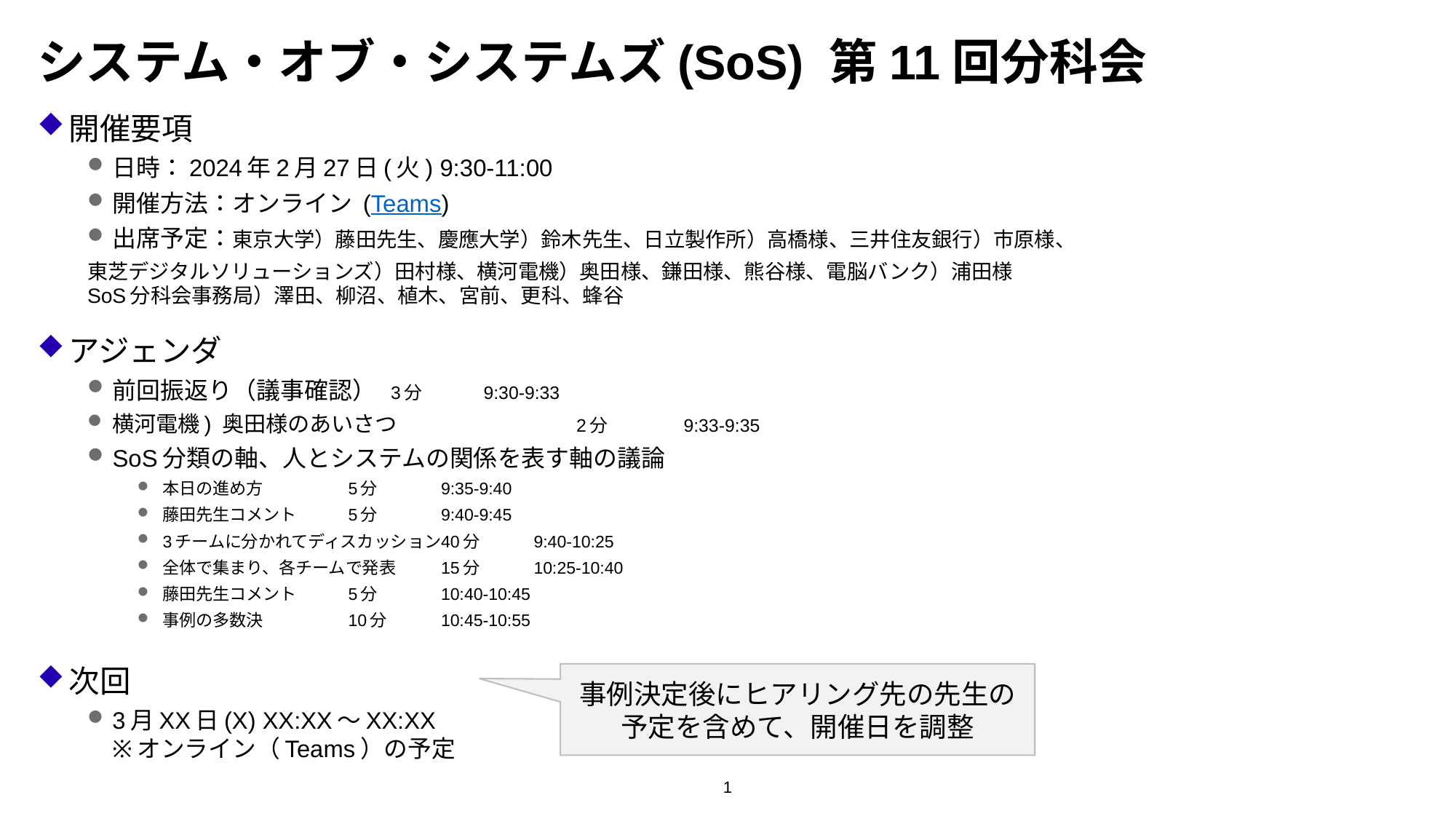

# システム・オブ・システムズ(SoS) 第11回分科会
開催要項
日時：2024年2月27日(火) 9:30-11:00
開催方法：オンライン (Teams)
出席予定：東京大学）藤田先生、慶應大学）鈴木先生、日立製作所）高橋様、三井住友銀行）市原様、
		東芝デジタルソリューションズ）田村様、横河電機）奥田様、鎌田様、熊谷様、電脳バンク）浦田様
		SoS分科会事務局）澤田、柳沼、植木、宮前、更科、蜂谷

アジェンダ
前回振返り（議事確認）						3分	9:30-9:33
横河電機) 奥田様のあいさつ					  	2分　　　　9:33-9:35
SoS分類の軸、人とシステムの関係を表す軸の議論
本日の進め方							5分	9:35-9:40
藤田先生コメント							5分	9:40-9:45
3チームに分かれてディスカッション					40分	9:40-10:25
全体で集まり、各チームで発表						15分	10:25-10:40
藤田先生コメント							5分	10:40-10:45
事例の多数決							10分	10:45-10:55

次回
3月XX日(X) XX:XX～XX:XX
※オンライン（Teams）の予定
事例決定後にヒアリング先の先生の予定を含めて、開催日を調整
1